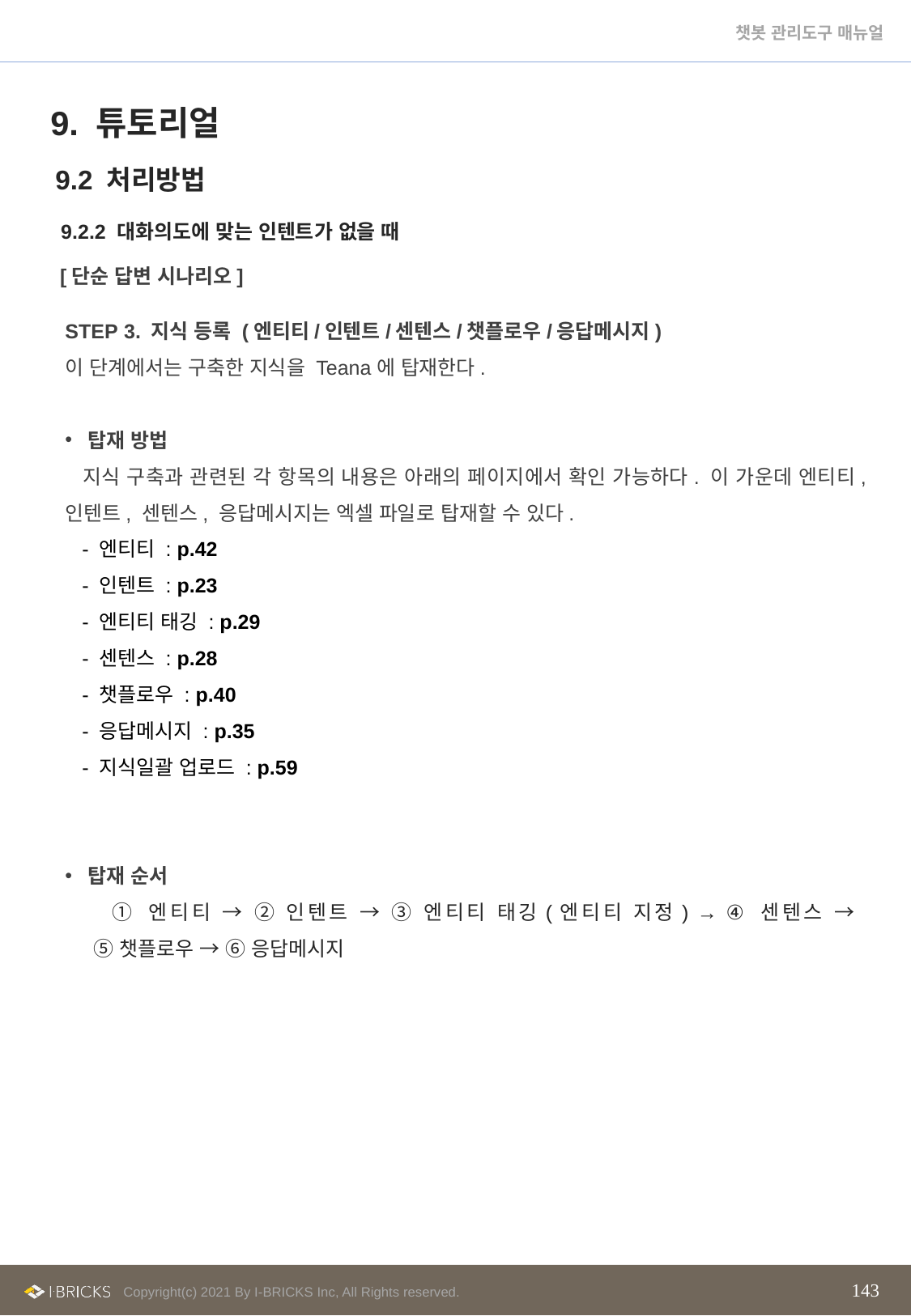

9. 튜토리얼
9.2 처리방법
 9.2.2 대화의도에 맞는 인텐트가 없을 때
[단순 답변 시나리오]
STEP 3. 지식 등록 (엔티티/인텐트/센텐스/챗플로우/응답메시지)
이 단계에서는 구축한 지식을 Teana에 탑재한다.

탑재 방법
  지식 구축과 관련된 각 항목의 내용은 아래의 페이지에서 확인 가능하다. 이 가운데 엔티티, 인텐트, 센텐스, 응답메시지는 엑셀 파일로 탑재할 수 있다.
   - 엔티티 : p.42
   - 인텐트 : p.23
   - 엔티티 태깅 : p.29
   - 센텐스 : p.28
   - 챗플로우 : p.40
   - 응답메시지 : p.35
   - 지식일괄 업로드 : p.59

탑재 순서
     ① 엔티티 → ② 인텐트 → ③ 엔티티 태깅(엔티티 지정) → ④ 센텐스 →
     ⑤ 챗플로우 → ⑥ 응답메시지
143